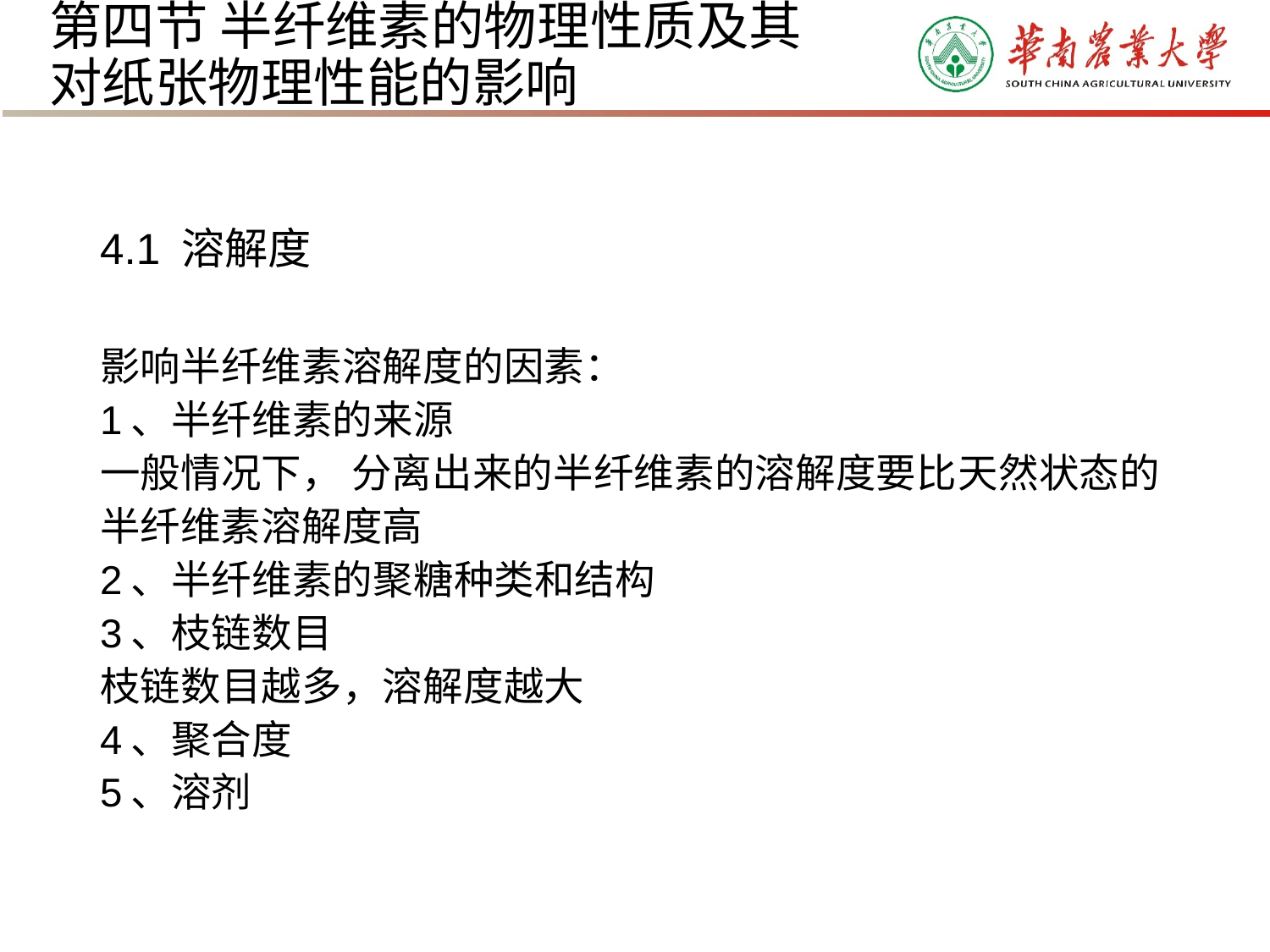

# 第四节 半纤维素的物理性质及其对纸张物理性能的影响
4.1 溶解度

影响半纤维素溶解度的因素：
1、半纤维素的来源
一般情况下， 分离出来的半纤维素的溶解度要比天然状态的半纤维素溶解度高
2、半纤维素的聚糖种类和结构
3、枝链数目
枝链数目越多，溶解度越大
4、聚合度
5、溶剂